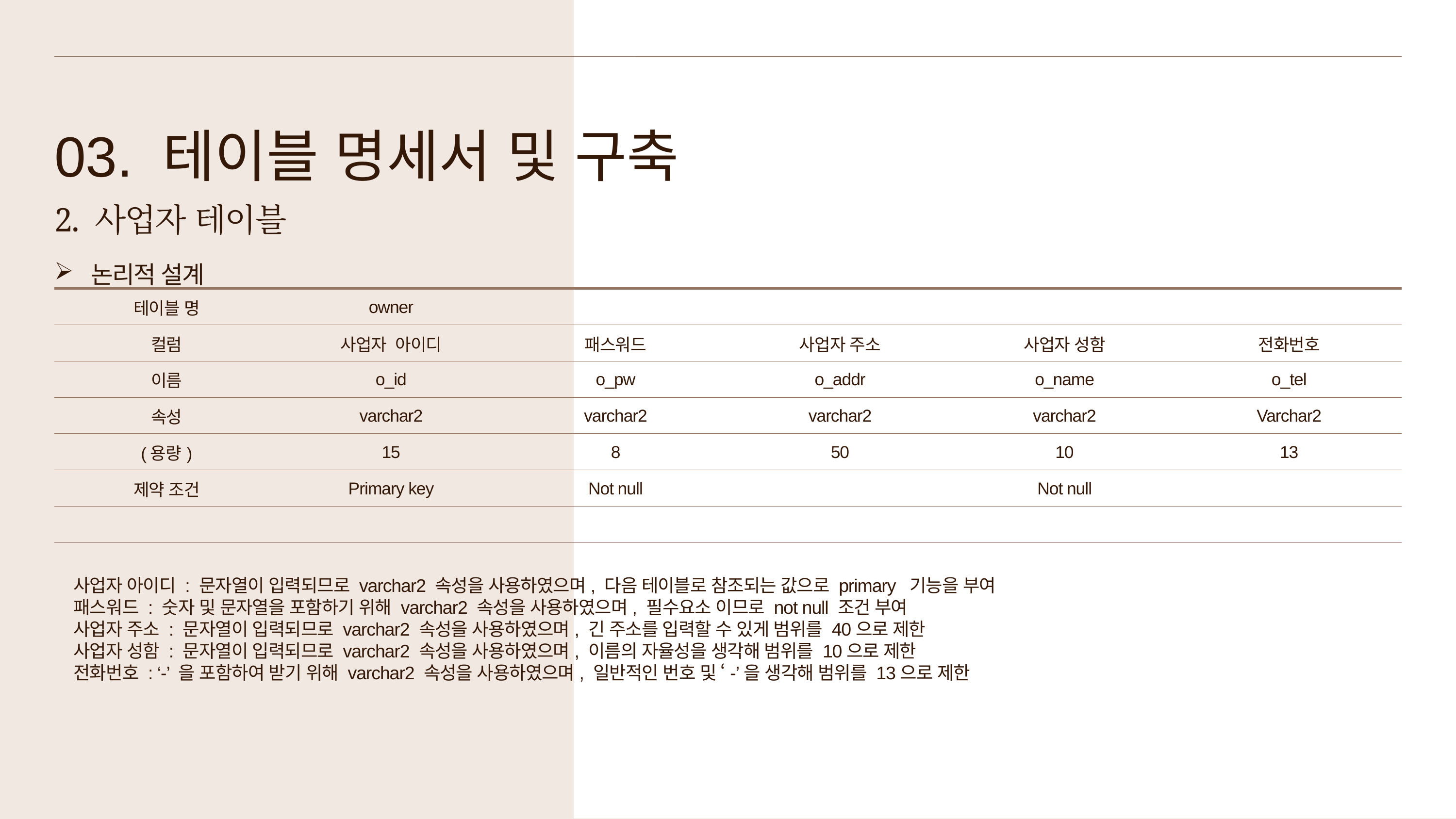

03. 테이블 명세서 및 구축
2. 사업자 테이블
논리적 설계
| 테이블 명 | owner |  |  |  |  |
| --- | --- | --- | --- | --- | --- |
| 컬럼 | 사업자 아이디 | 패스워드 | 사업자 주소 | 사업자 성함 | 전화번호 |
| 이름 | o\_id | o\_pw | o\_addr | o\_name | o\_tel |
| 속성 | varchar2 | varchar2 | varchar2 | varchar2 | Varchar2 |
| (용량) | 15 | 8 | 50 | 10 | 13 |
| 제약 조건 | Primary key | Not null |  | Not null |  |
|  |  |  |  |  |  |
사업자 아이디 : 문자열이 입력되므로 varchar2 속성을 사용하였으며, 다음 테이블로 참조되는 값으로 primary  기능을 부여
패스워드 : 숫자 및 문자열을 포함하기 위해 varchar2 속성을 사용하였으며, 필수요소 이므로 not null 조건 부여
사업자 주소 : 문자열이 입력되므로 varchar2 속성을 사용하였으며, 긴 주소를 입력할 수 있게 범위를 40으로 제한
사업자 성함 : 문자열이 입력되므로 varchar2 속성을 사용하였으며, 이름의 자율성을 생각해 범위를 10으로 제한
전화번호 : ‘-’ 을 포함하여 받기 위해 varchar2 속성을 사용하였으며, 일반적인 번호 및 ‘-’을 생각해 범위를 13으로 제한